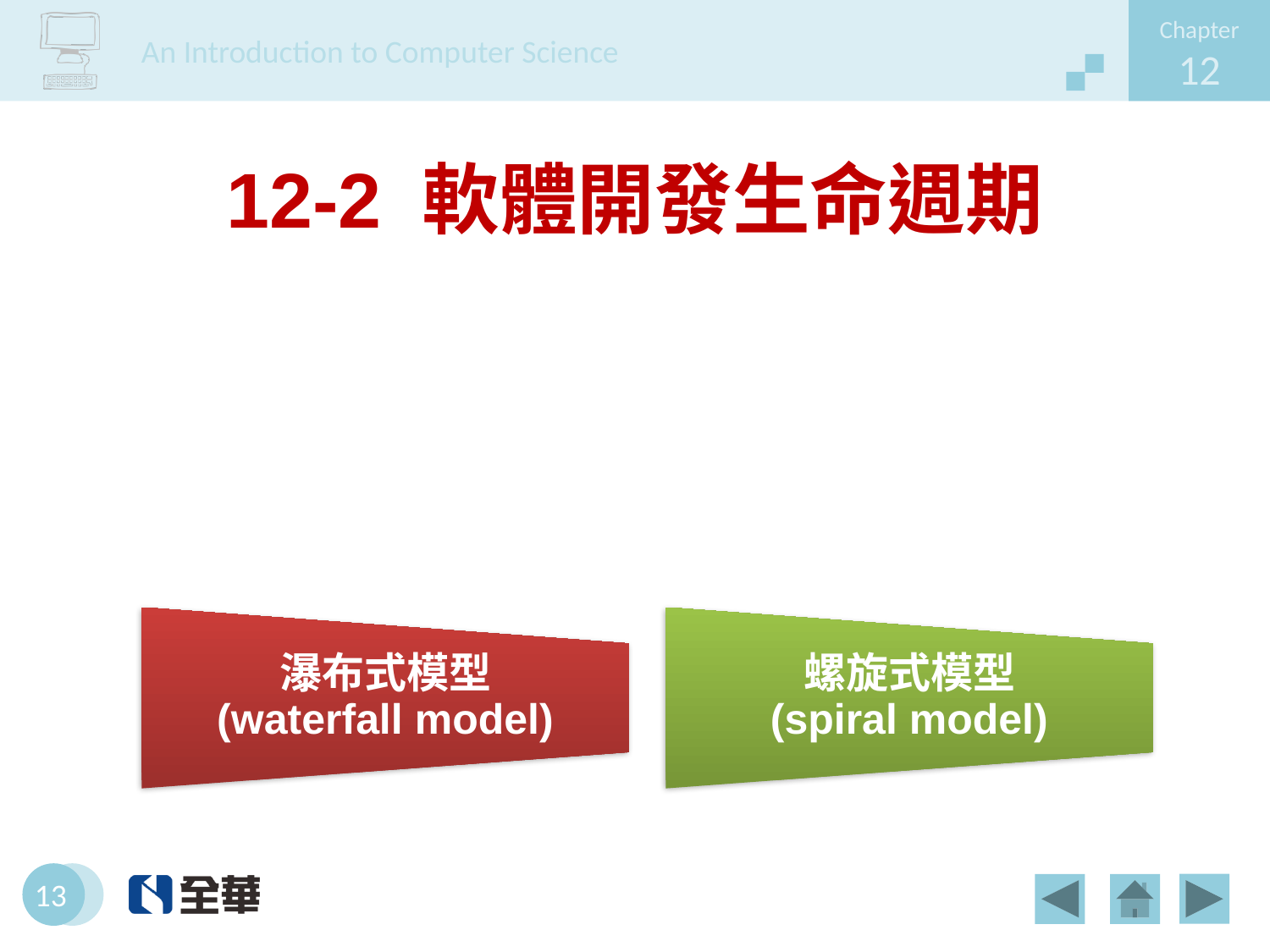

# 12-2 軟體開發生命週期

瀑布式模型
(waterfall model)
螺旋式模型
(spiral model)